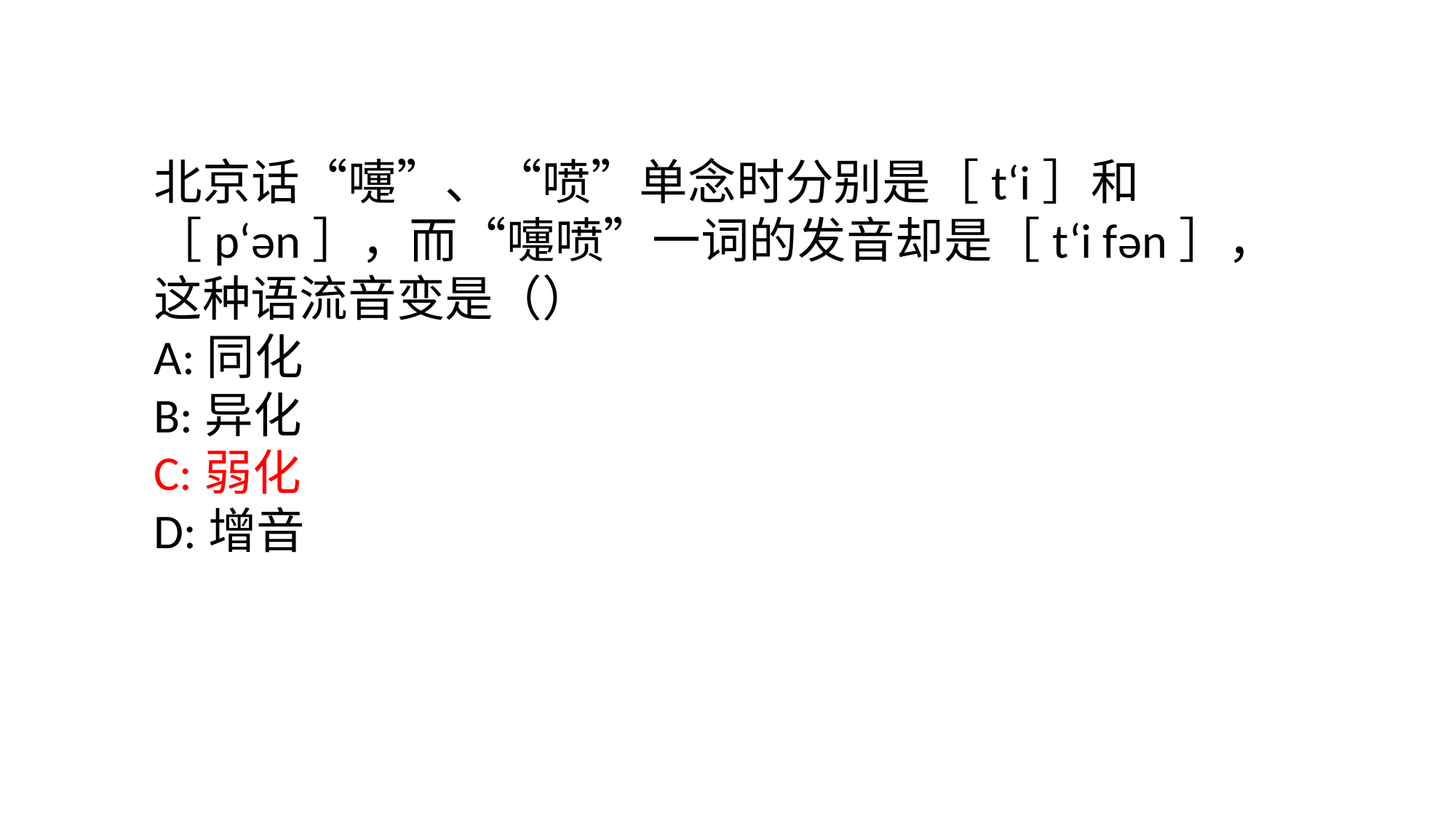

北京话“嚏”、“喷”单念时分别是［t‘i］和［p‘ən］，而“嚏喷”一词的发音却是［t‘i fən］，这种语流音变是（）
A:同化
B:异化
C:弱化
D:增音